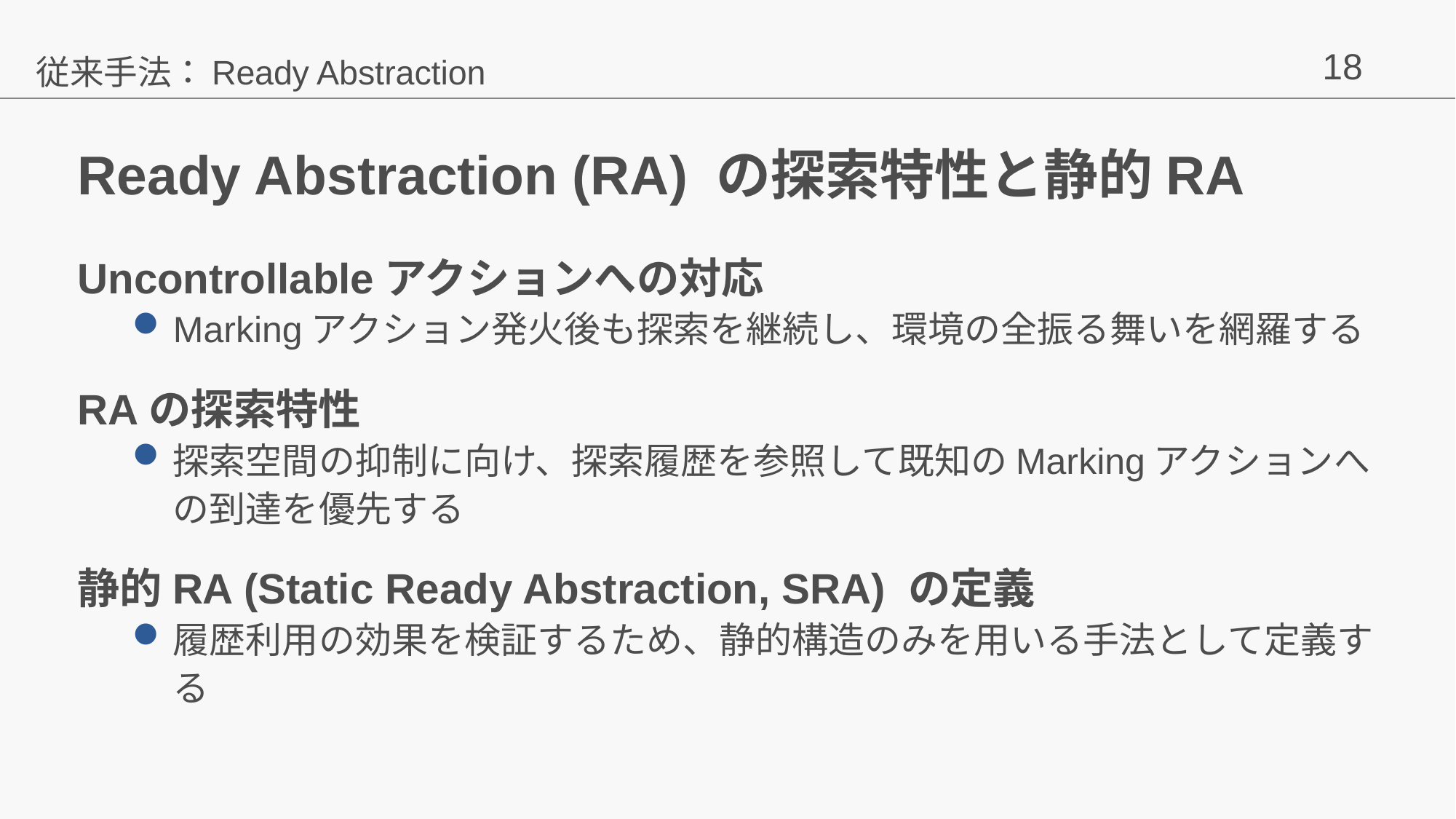

従来手法：Ready Abstraction
# Ready Abstraction (RA) の探索特性と静的RA
Uncontrollableアクションへの対応
Markingアクション発火後も探索を継続し、環境の全振る舞いを網羅する
RAの探索特性
探索空間の抑制に向け、探索履歴を参照して既知のMarkingアクションへの到達を優先する
静的RA (Static Ready Abstraction, SRA) の定義
履歴利用の効果を検証するため、静的構造のみを用いる手法として定義する